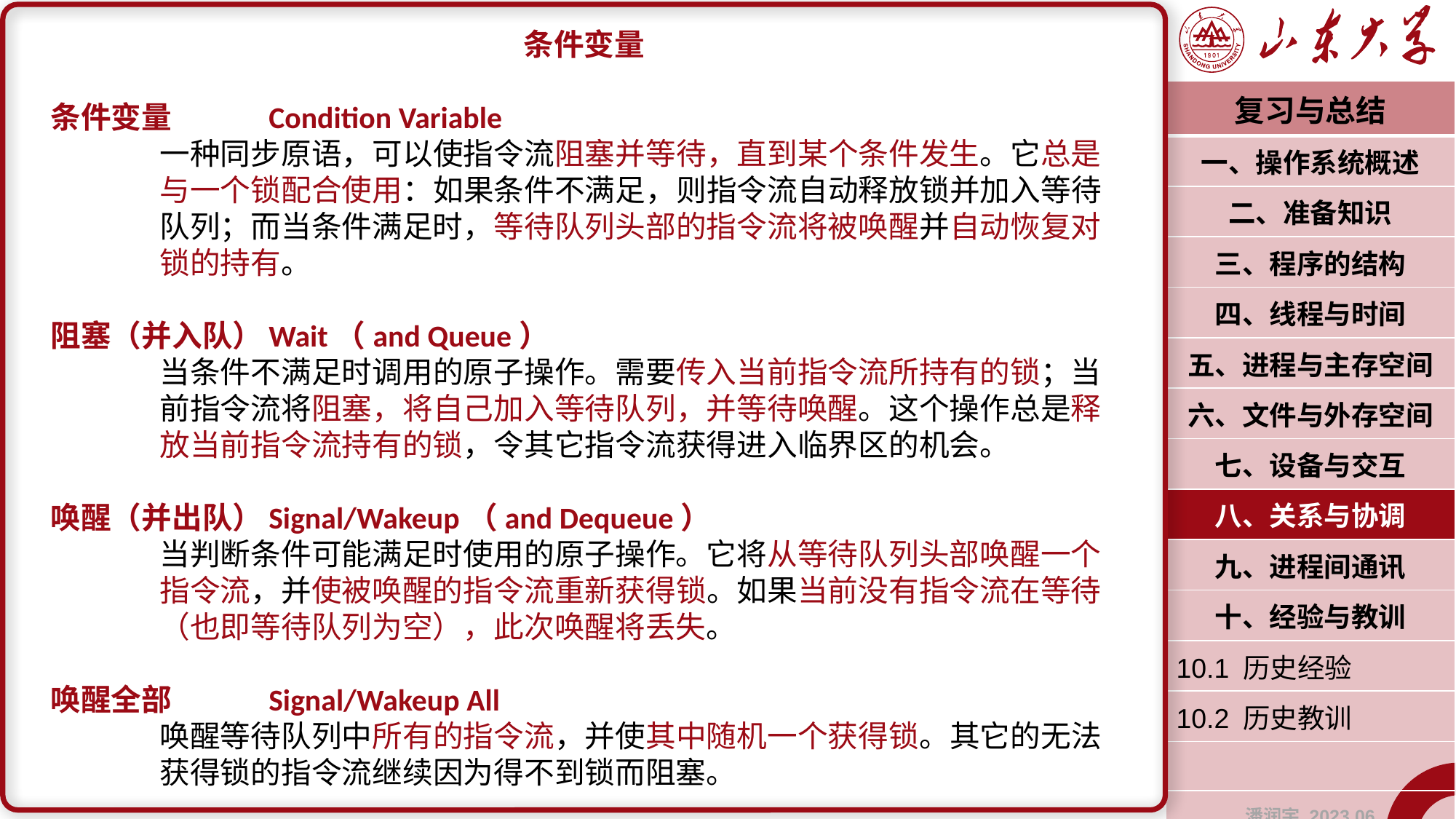

条件变量

条件变量	Condition Variable
	一种同步原语，可以使指令流阻塞并等待，直到某个条件发生。它总是	与一个锁配合使用：如果条件不满足，则指令流自动释放锁并加入等待	队列；而当条件满足时，等待队列头部的指令流将被唤醒并自动恢复对	锁的持有。

阻塞（并入队）	Wait（and Queue）
	当条件不满足时调用的原子操作。需要传入当前指令流所持有的锁；当	前指令流将阻塞，将自己加入等待队列，并等待唤醒。这个操作总是释	放当前指令流持有的锁，令其它指令流获得进入临界区的机会。

唤醒（并出队）	Signal/Wakeup（and Dequeue）
	当判断条件可能满足时使用的原子操作。它将从等待队列头部唤醒一个	指令流，并使被唤醒的指令流重新获得锁。如果当前没有指令流在等待	（也即等待队列为空），此次唤醒将丢失。

唤醒全部	Signal/Wakeup All
	唤醒等待队列中所有的指令流，并使其中随机一个获得锁。其它的无法	获得锁的指令流继续因为得不到锁而阻塞。
| 复习与总结 |
| --- |
| 一、操作系统概述 |
| 二、准备知识 |
| 三、程序的结构 |
| 四、线程与时间 |
| 五、进程与主存空间 |
| 六、文件与外存空间 |
| 七、设备与交互 |
| 八、关系与协调 |
| 九、进程间通讯 |
| 十、经验与教训 |
| 10.1 历史经验 |
| 10.2 历史教训 |
|  |
| 潘润宇 2023.06 |